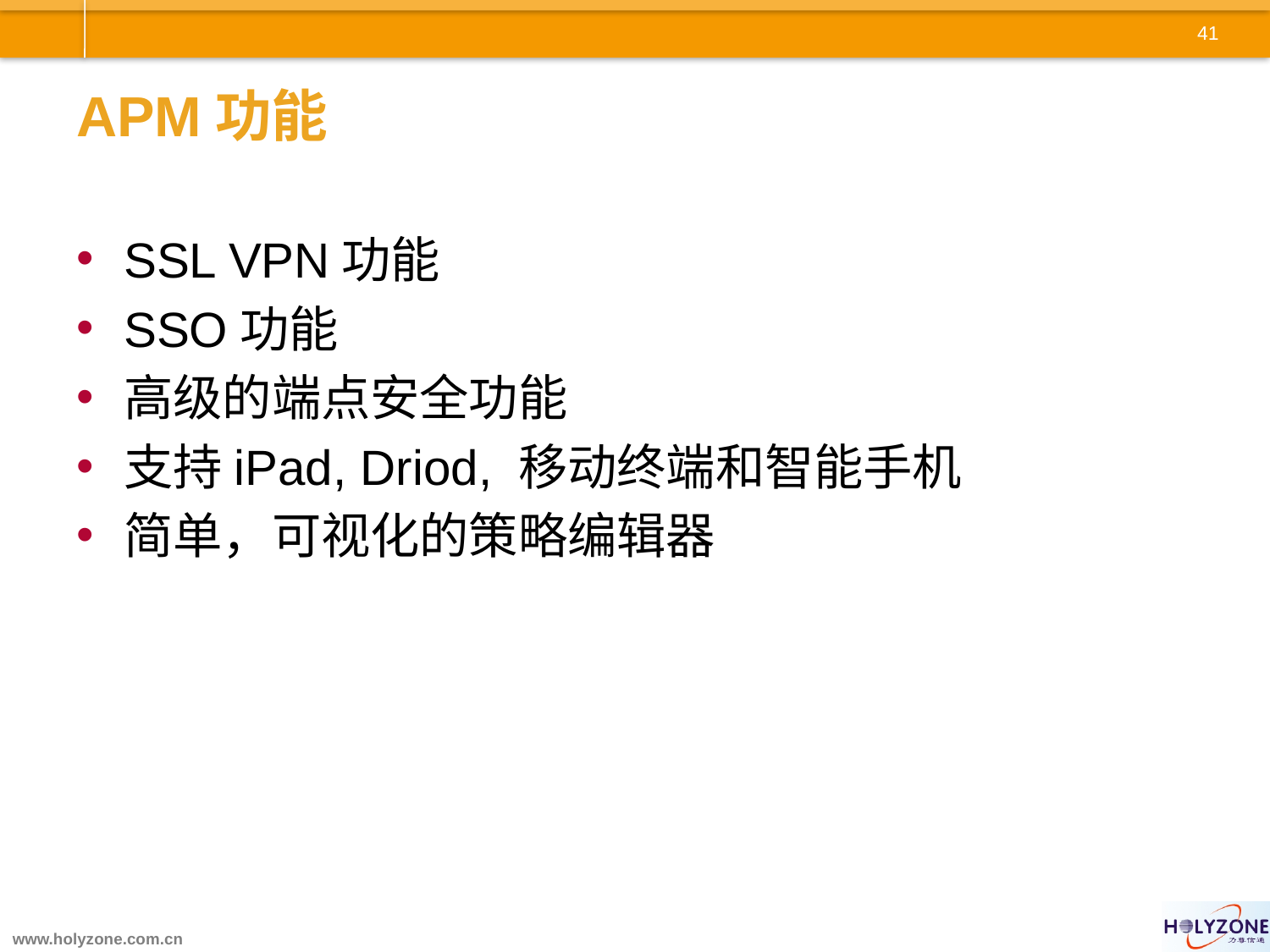

# APM功能
SSL VPN功能
SSO功能
高级的端点安全功能
支持iPad, Driod, 移动终端和智能手机
简单，可视化的策略编辑器